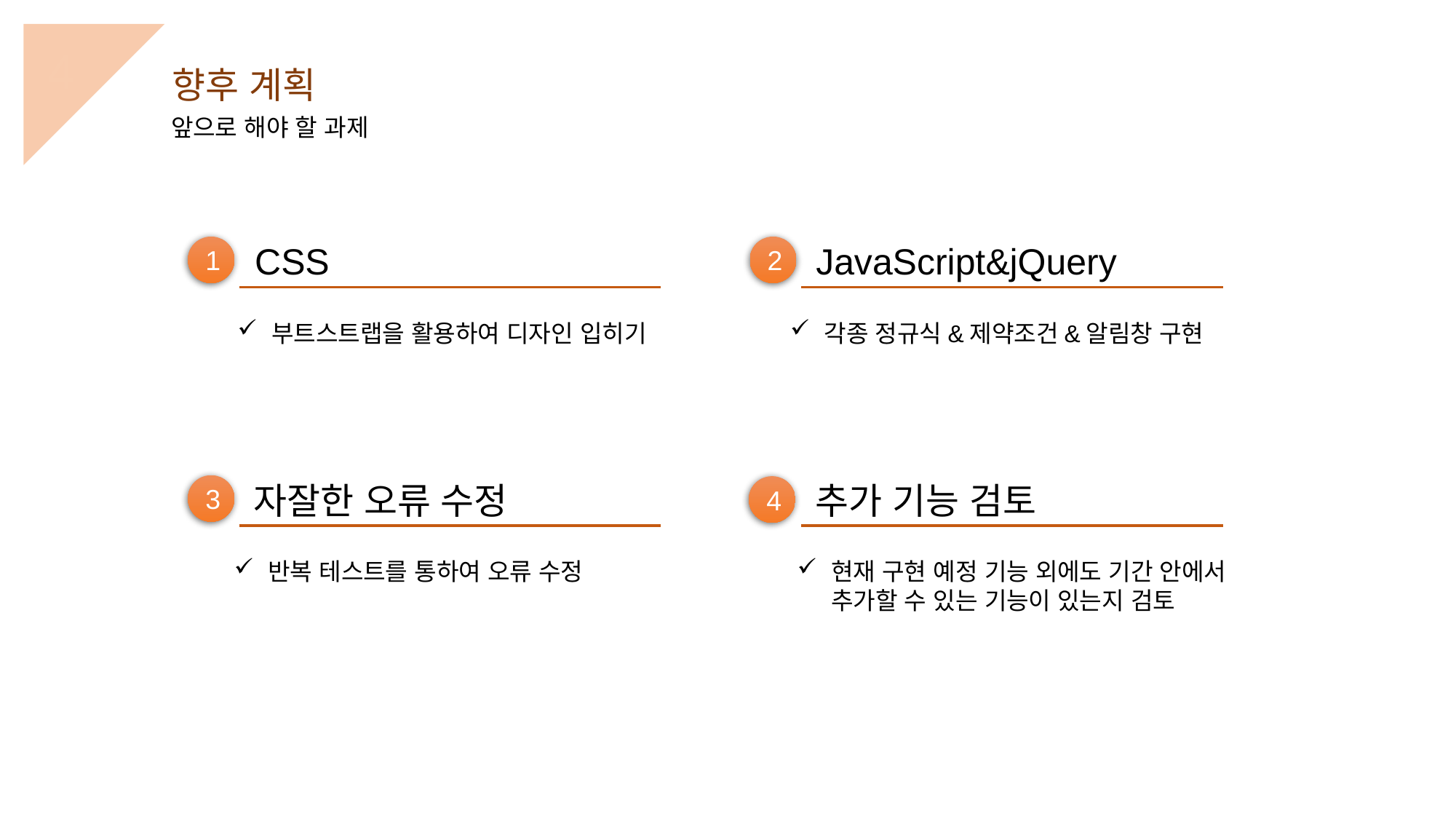

4
향후 계획
앞으로 해야 할 과제
CSS
JavaScript&jQuery
1
2
각종 정규식&제약조건&알림창 구현
부트스트랩을 활용하여 디자인 입히기
자잘한 오류 수정
추가 기능 검토
3
4
현재 구현 예정 기능 외에도 기간 안에서
	추가할 수 있는 기능이 있는지 검토
반복 테스트를 통하여 오류 수정